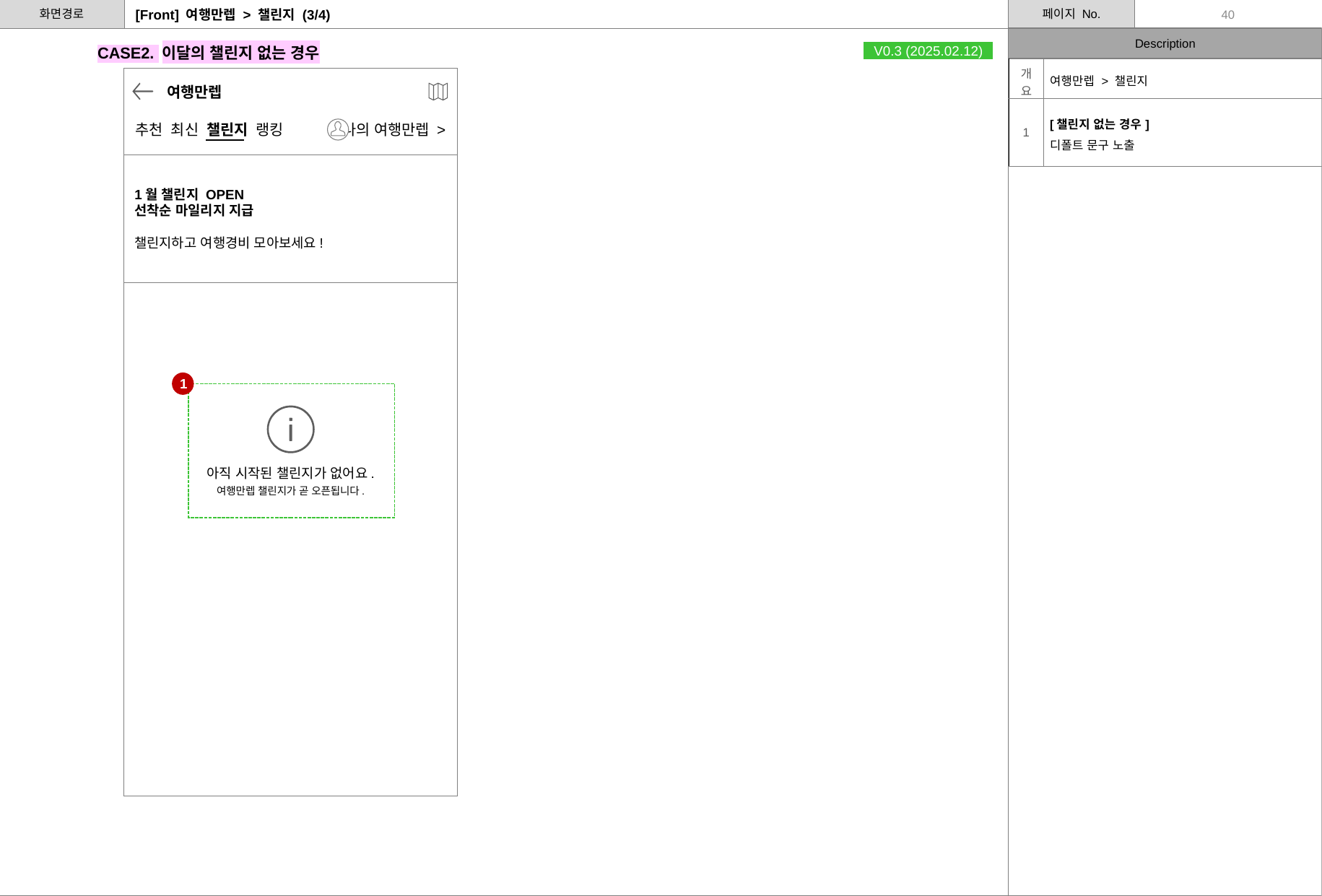

40
# [Front] 여행만렙 > 챌린지 (3/4)
CASE2. 이달의 챌린지 없는 경우
V0.3 (2025.02.12)
| 개요 | 여행만렙 > 챌린지 |
| --- | --- |
| 1 | [챌린지 없는 경우] 디폴트 문구 노출 |

 여행만렙

추천  최신  챌린지  랭킹
나의 여행만렙 >

1월 챌린지 OPEN
선착순 마일리지 지급

챌린지하고 여행경비 모아보세요!
1

아직 시작된 챌린지가 없어요.
여행만렙 챌린지가 곧 오픈됩니다.